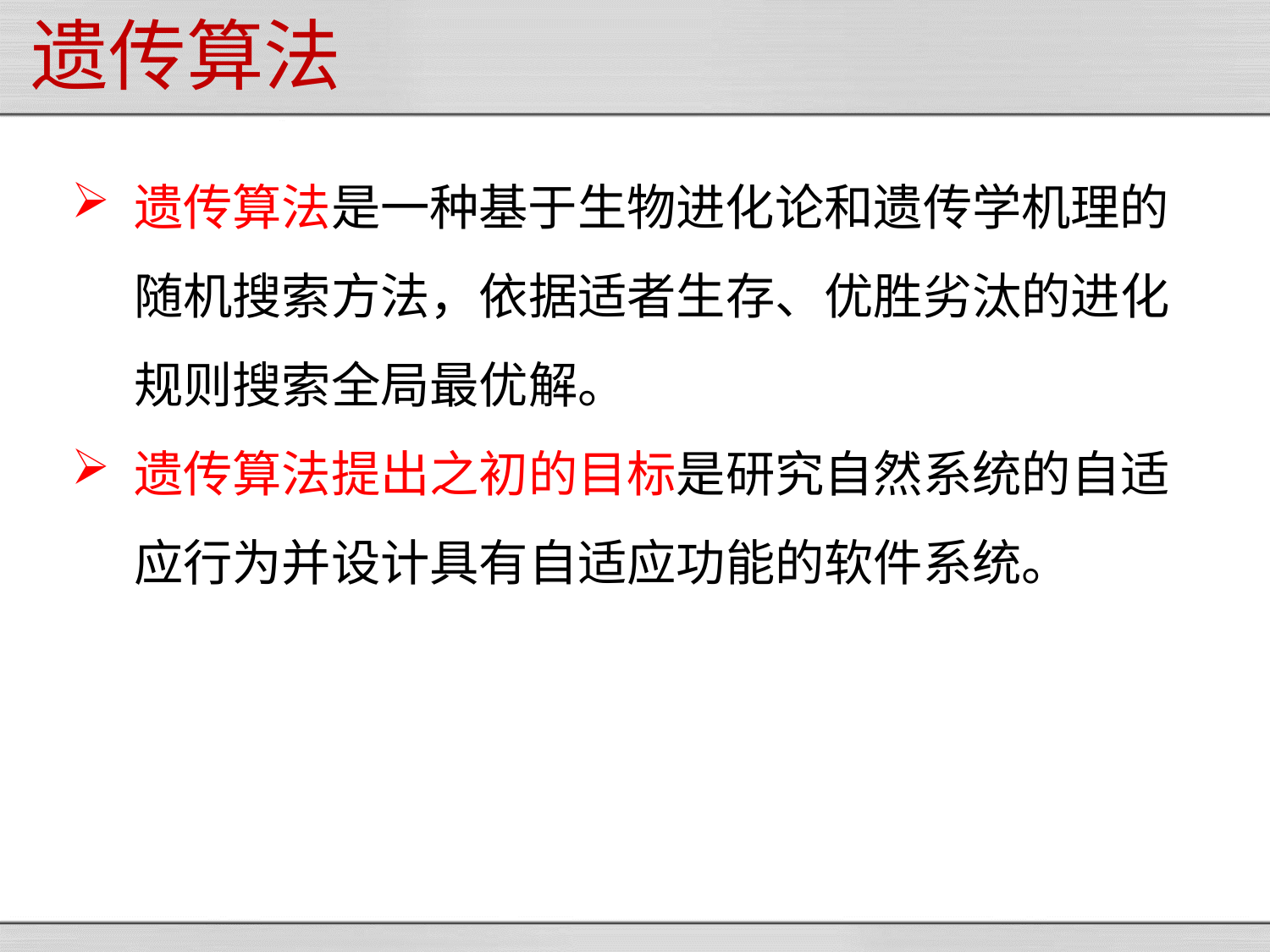

# 遗传算法
遗传算法是一种基于生物进化论和遗传学机理的随机搜索方法，依据适者生存、优胜劣汰的进化规则搜索全局最优解。
遗传算法提出之初的目标是研究自然系统的自适应行为并设计具有自适应功能的软件系统。